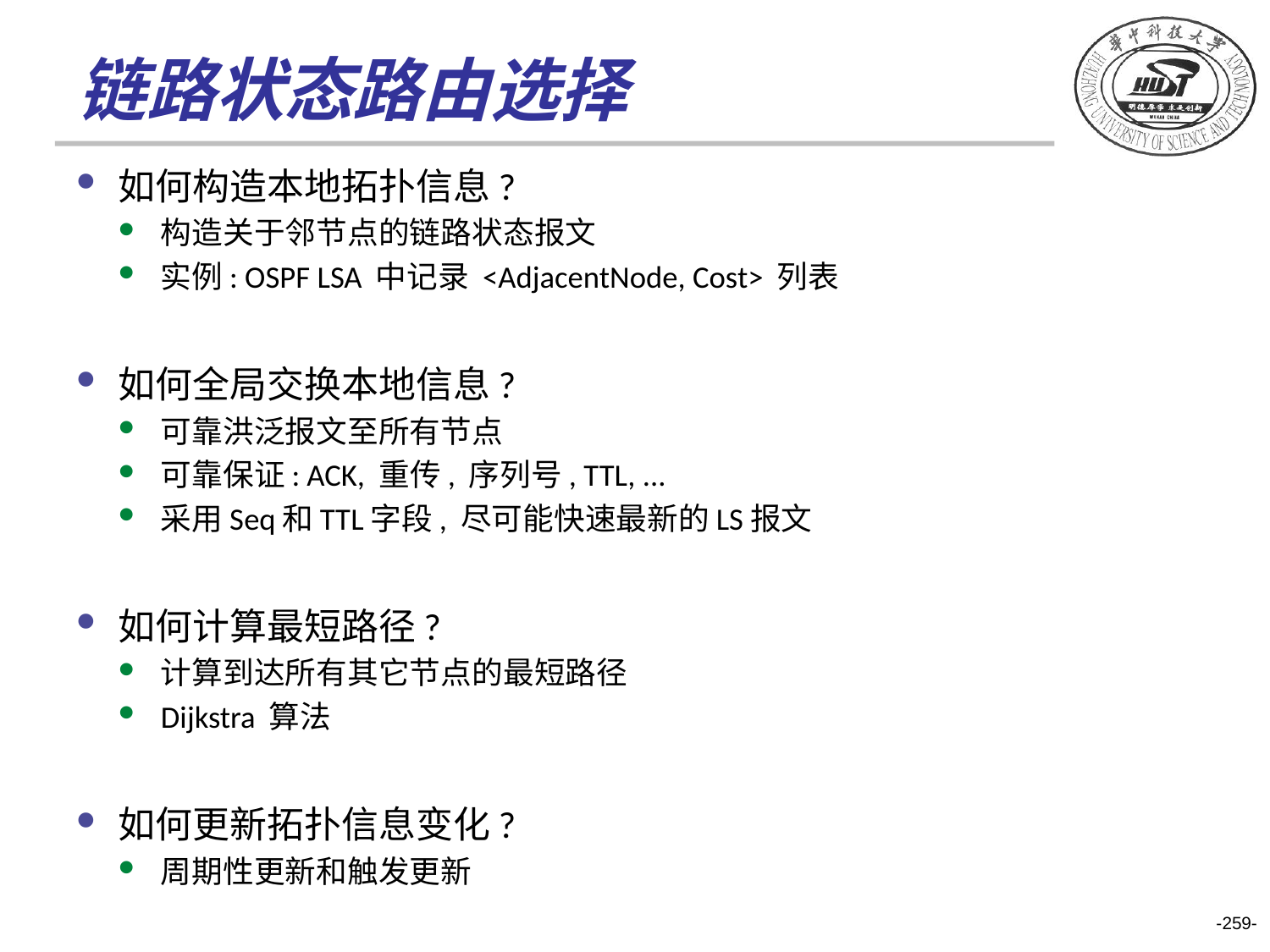

链路状态路由选择
如何构造本地拓扑信息?
构造关于邻节点的链路状态报文
实例: OSPF LSA 中记录 <AdjacentNode, Cost> 列表

如何全局交换本地信息?
可靠洪泛报文至所有节点
可靠保证: ACK, 重传, 序列号, TTL, ...
采用Seq和TTL字段, 尽可能快速最新的LS报文

如何计算最短路径?
计算到达所有其它节点的最短路径
Dijkstra 算法

如何更新拓扑信息变化?
周期性更新和触发更新
-259-